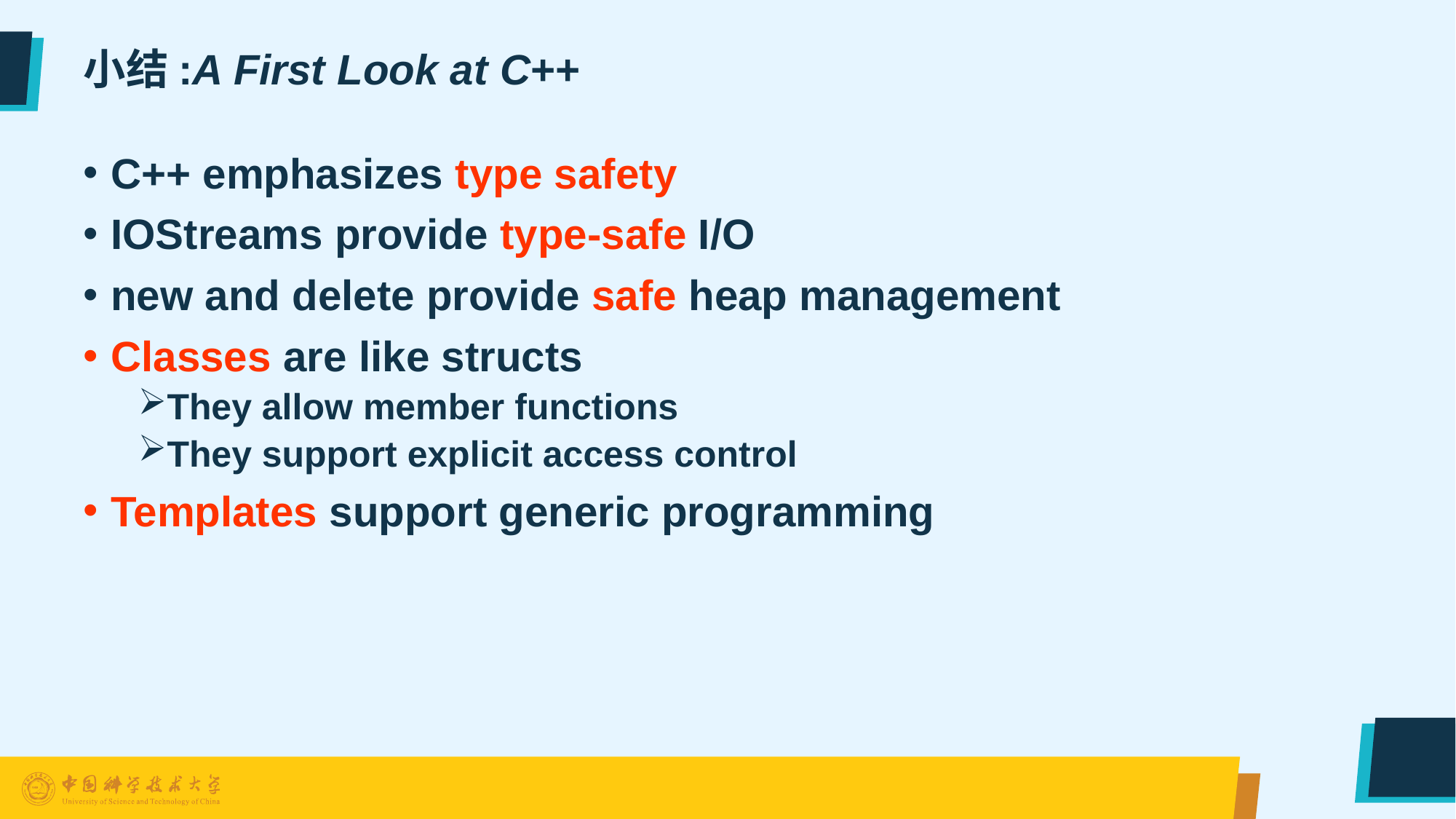

# 小结:A First Look at C++
C++ emphasizes type safety
IOStreams provide type-safe I/O
new and delete provide safe heap management
Classes are like structs
They allow member functions
They support explicit access control
Templates support generic programming